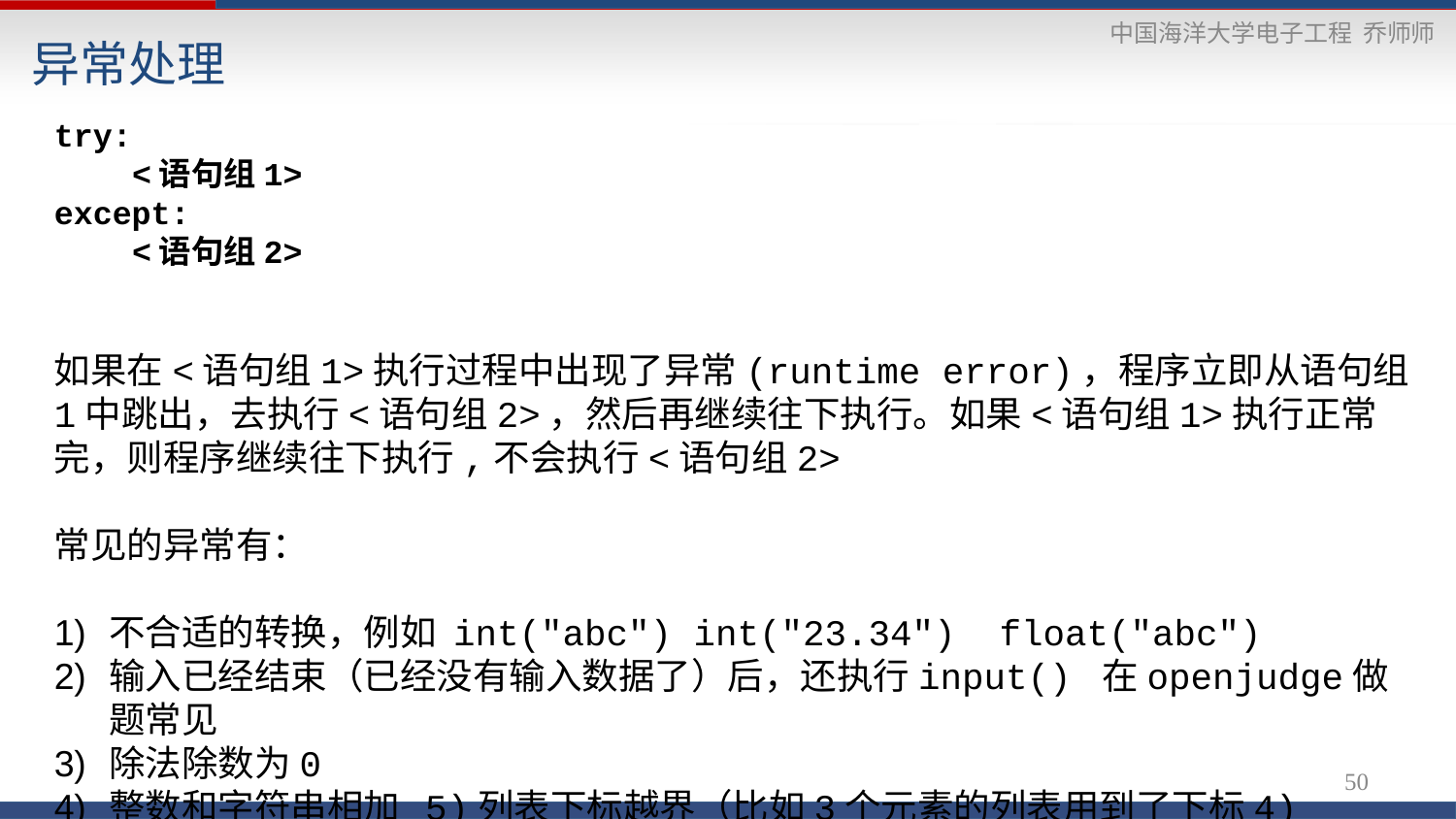

# 异常处理
try:
    <语句组1>
except:
    <语句组2>

如果在<语句组1>执行过程中出现了异常(runtime error)，程序立即从语句组1中跳出，去执行<语句组2>，然后再继续往下执行。如果<语句组1>执行正常完，则程序继续往下执行,不会执行<语句组2>

常见的异常有：

不合适的转换，例如 int("abc") int("23.34")  float("abc")
输入已经结束（已经没有输入数据了）后，还执行input() 在openjudge做题常见
除法除数为0
整数和字符串相加  5)列表下标越界（比如3个元素的列表用到了下标4)

50